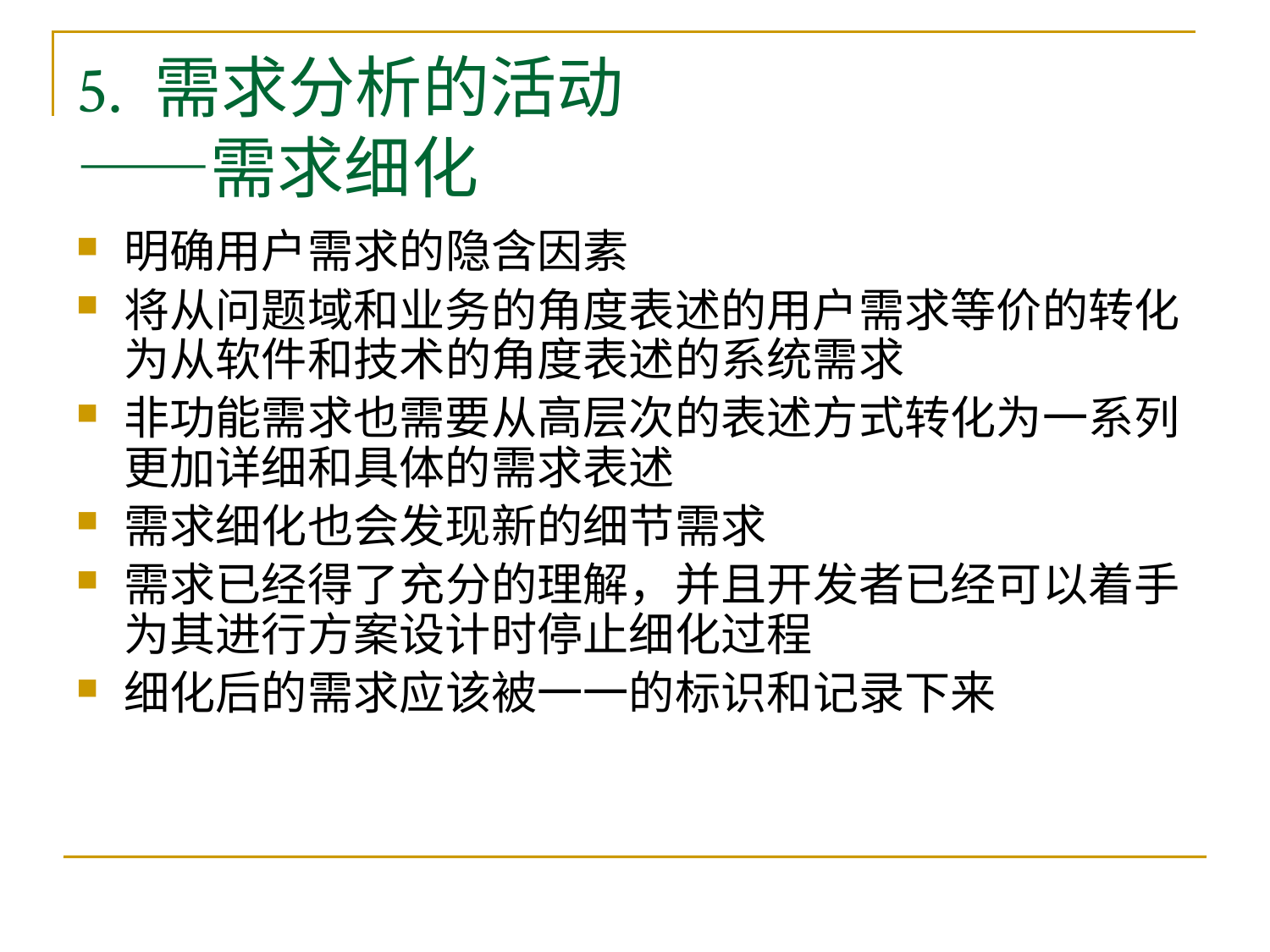

# 5. 需求分析的活动 ——需求细化
明确用户需求的隐含因素
将从问题域和业务的角度表述的用户需求等价的转化为从软件和技术的角度表述的系统需求
非功能需求也需要从高层次的表述方式转化为一系列更加详细和具体的需求表述
需求细化也会发现新的细节需求
需求已经得了充分的理解，并且开发者已经可以着手为其进行方案设计时停止细化过程
细化后的需求应该被一一的标识和记录下来